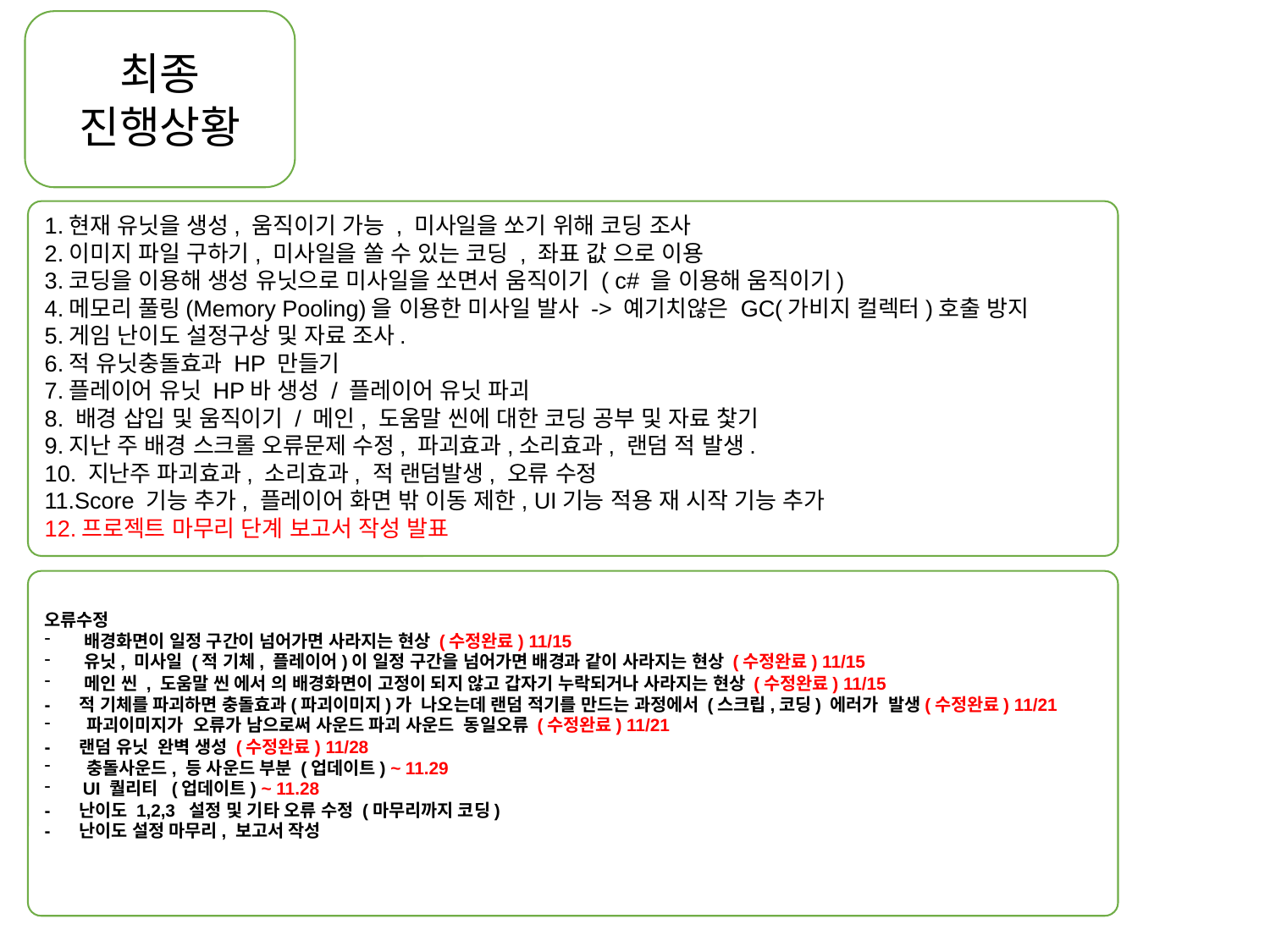

최종
진행상황
1.현재 유닛을 생성, 움직이기 가능 , 미사일을 쏘기 위해 코딩 조사
2.이미지 파일 구하기, 미사일을 쏠 수 있는 코딩 , 좌표 값 으로 이용
3.코딩을 이용해 생성 유닛으로 미사일을 쏘면서 움직이기 ( c# 을 이용해 움직이기)
4.메모리 풀링(Memory Pooling)을 이용한 미사일 발사 -> 예기치않은 GC(가비지 컬렉터)호출 방지
5.게임 난이도 설정구상 및 자료 조사.
6.적 유닛충돌효과 HP 만들기
7.플레이어 유닛 HP바 생성 / 플레이어 유닛 파괴
8. 배경 삽입 및 움직이기 / 메인, 도움말 씬에 대한 코딩 공부 및 자료 찿기
9.지난 주 배경 스크롤 오류문제 수정, 파괴효과,소리효과, 랜덤 적 발생.
10. 지난주 파괴효과, 소리효과, 적 랜덤발생, 오류 수정
11.Score 기능 추가, 플레이어 화면 밖 이동 제한, UI기능 적용 재 시작 기능 추가
12.프로젝트 마무리 단계 보고서 작성 발표

오류수정
배경화면이 일정 구간이 넘어가면 사라지는 현상 (수정완료) 11/15
유닛, 미사일 (적 기체, 플레이어)이 일정 구간을 넘어가면 배경과 같이 사라지는 현상 (수정완료) 11/15
메인 씬 , 도움말 씬 에서 의 배경화면이 고정이 되지 않고 갑자기 누락되거나 사라지는 현상 (수정완료) 11/15
-     적 기체를 파괴하면 충돌효과(파괴이미지)가  나오는데 랜덤 적기를 만드는 과정에서 (스크립,코딩) 에러가  발생(수정완료) 11/21
   파괴이미지가  오류가 남으로써 사운드 파괴 사운드  동일오류 (수정완료) 11/21
-     랜덤 유닛  완벽 생성 (수정완료) 11/28
   충돌사운드, 등 사운드 부분 (업데이트) ~ 11.29
   UI 퀄리티  (업데이트) ~ 11.28
-     난이도 1,2,3  설정 및 기타 오류 수정 (마무리까지 코딩)
-     난이도 설정 마무리, 보고서 작성